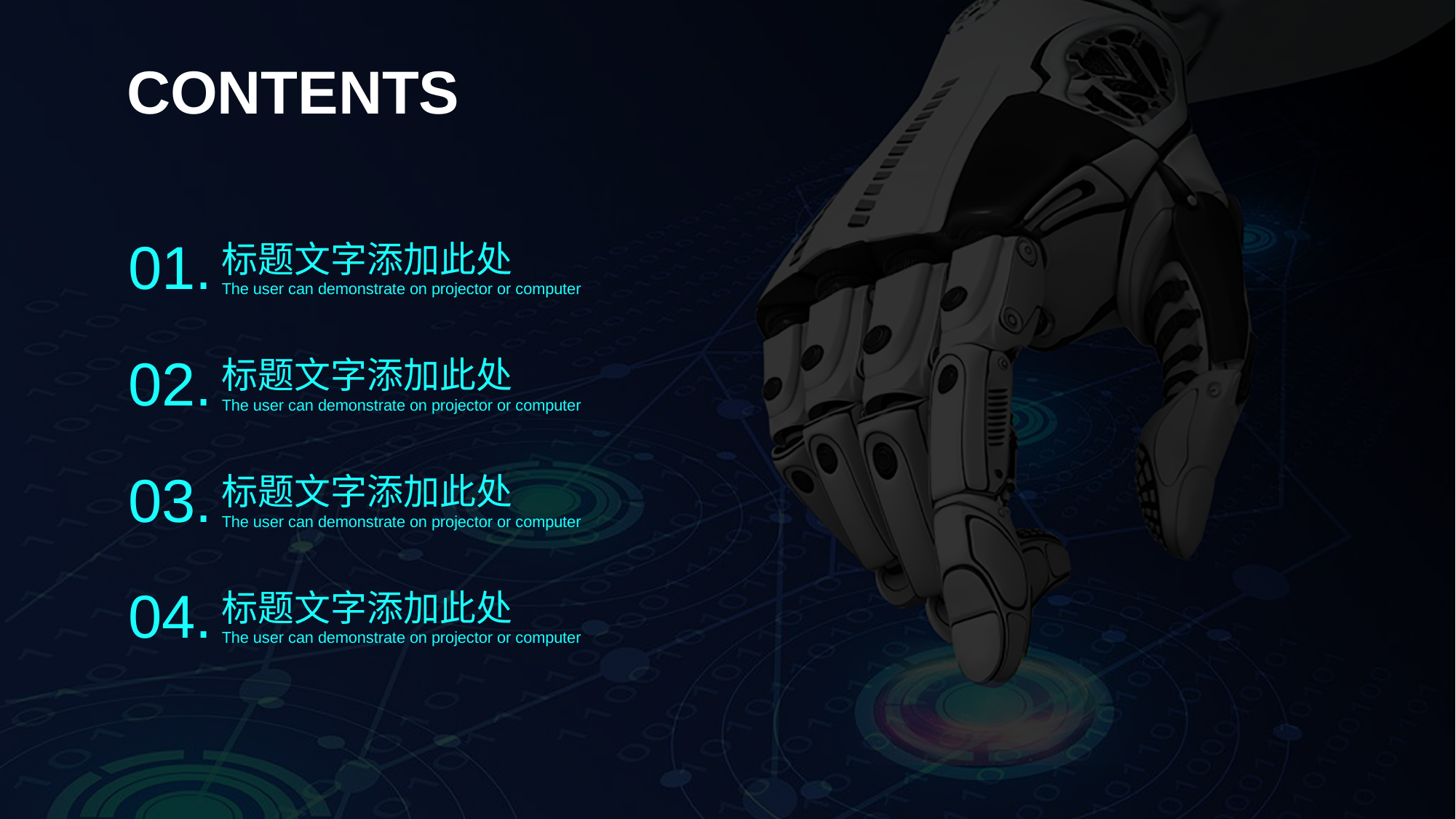

CONTENTS
01.
标题文字添加此处
The user can demonstrate on projector or computer
02.
标题文字添加此处
The user can demonstrate on projector or computer
03.
标题文字添加此处
The user can demonstrate on projector or computer
04.
标题文字添加此处
The user can demonstrate on projector or computer